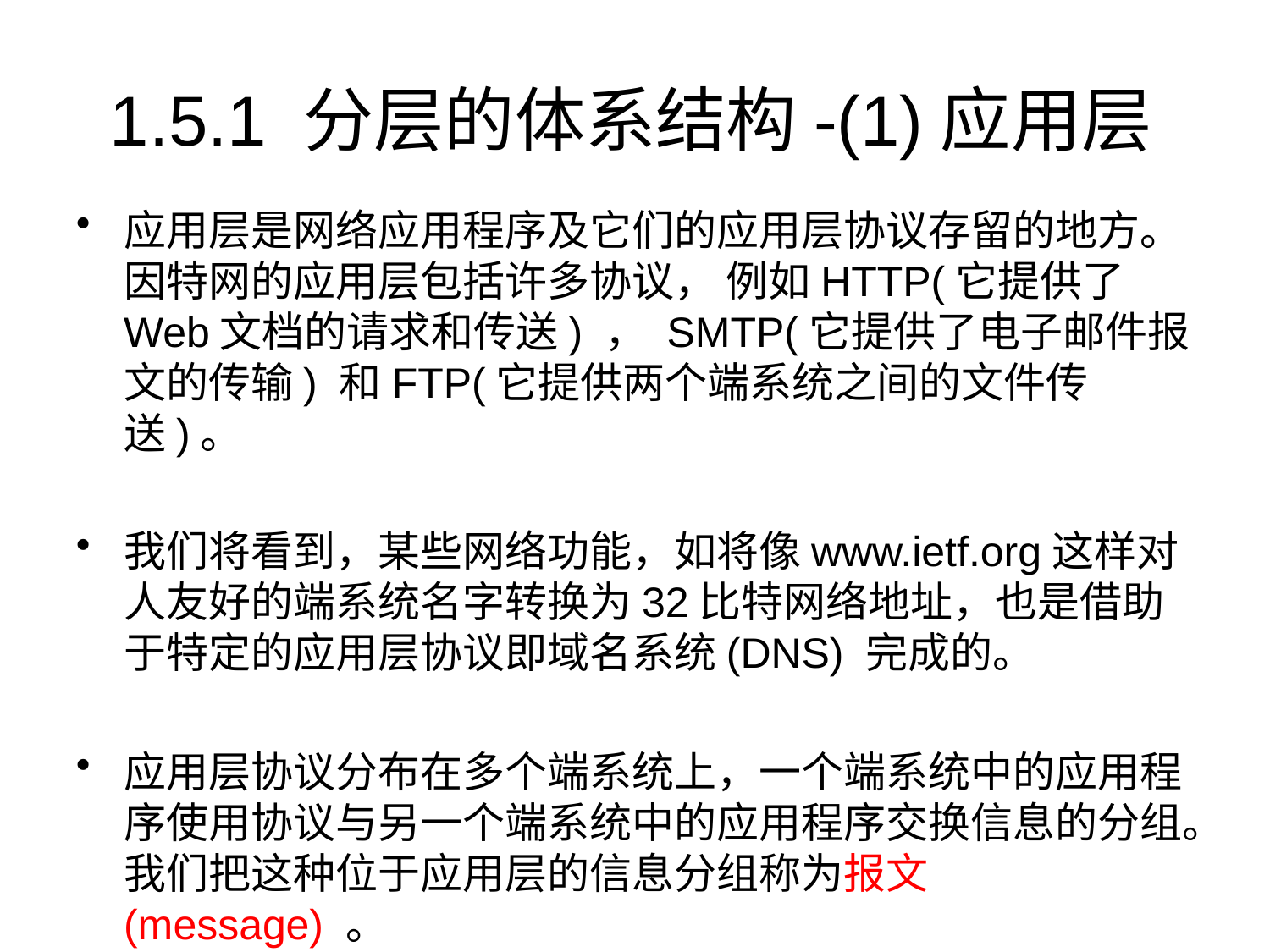

# 1.5.1 分层的体系结构-(1)应用层
应用层是网络应用程序及它们的应用层协议存留的地方。因特网的应用层包括许多协议， 例如HTTP(它提供了Web文档的请求和传送) ， SMTP(它提供了电子邮件报文的传输) 和FTP(它提供两个端系统之间的文件传送)。

我们将看到，某些网络功能，如将像www.ietf.org这样对人友好的端系统名字转换为32比特网络地址，也是借助于特定的应用层协议即域名系统(DNS) 完成的。

应用层协议分布在多个端系统上，一个端系统中的应用程序使用协议与另一个端系统中的应用程序交换信息的分组。我们把这种位于应用层的信息分组称为报文(message) 。